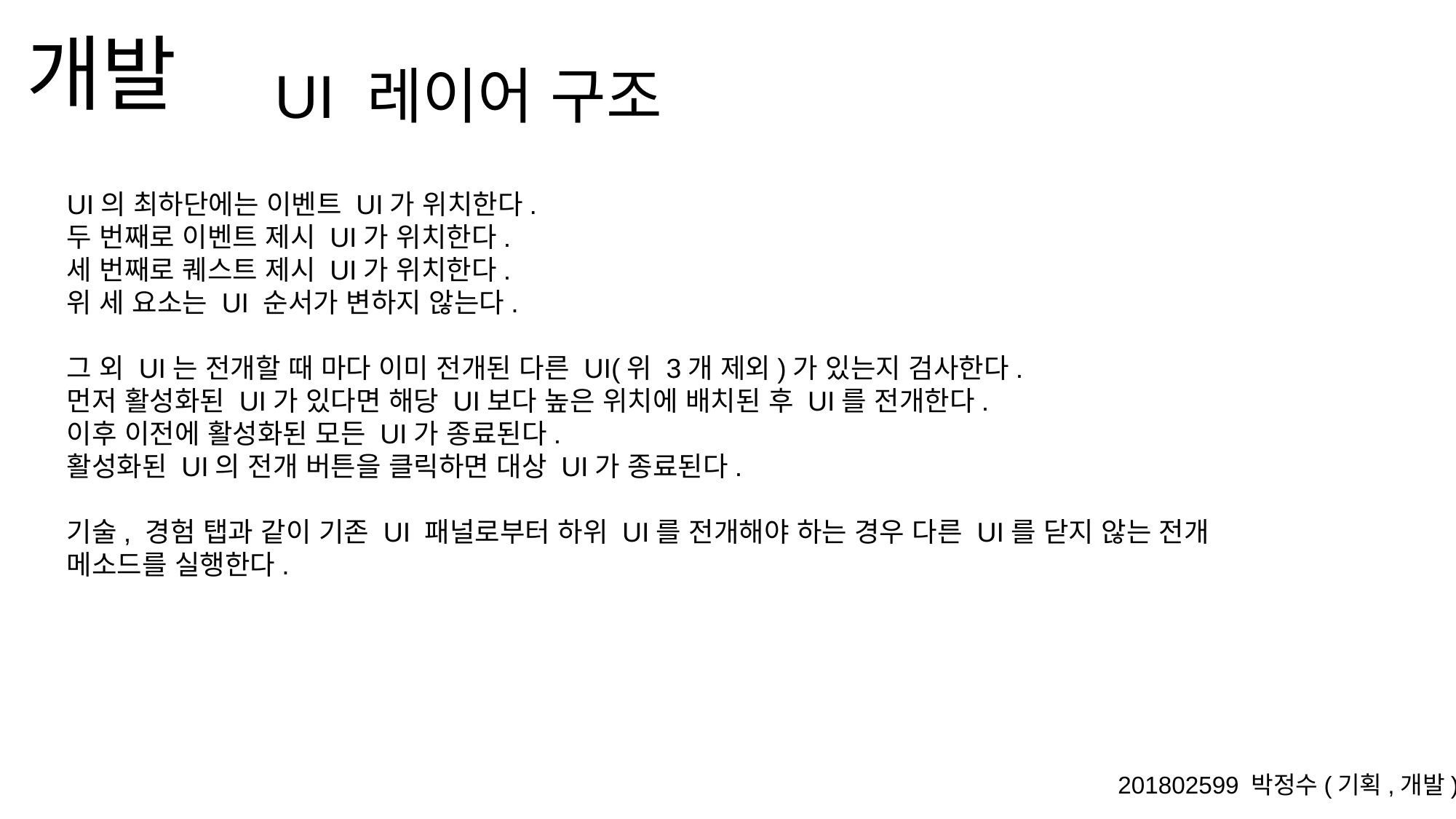

UI 레이어 구조
UI의 최하단에는 이벤트 UI가 위치한다.
두 번째로 이벤트 제시 UI가 위치한다.
세 번째로 퀘스트 제시 UI가 위치한다.
위 세 요소는 UI 순서가 변하지 않는다.

그 외 UI는 전개할 때 마다 이미 전개된 다른 UI(위 3개 제외)가 있는지 검사한다.
먼저 활성화된 UI가 있다면 해당 UI보다 높은 위치에 배치된 후 UI를 전개한다.
이후 이전에 활성화된 모든 UI가 종료된다.
활성화된 UI의 전개 버튼을 클릭하면 대상 UI가 종료된다.

기술, 경험 탭과 같이 기존 UI 패널로부터 하위 UI를 전개해야 하는 경우 다른 UI를 닫지 않는 전개 메소드를 실행한다.